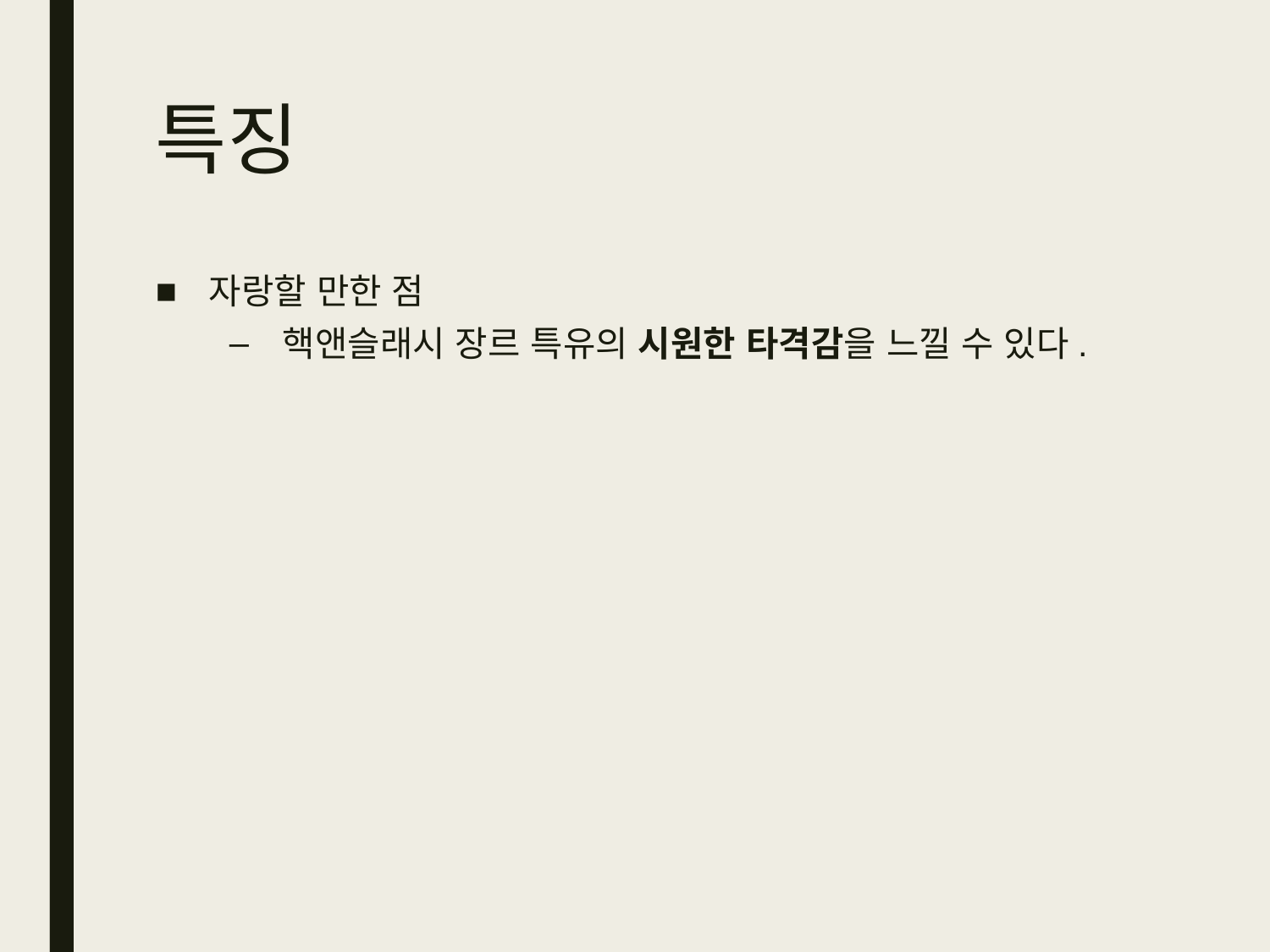

# 특징
자랑할 만한 점
핵앤슬래시 장르 특유의 시원한 타격감을 느낄 수 있다.